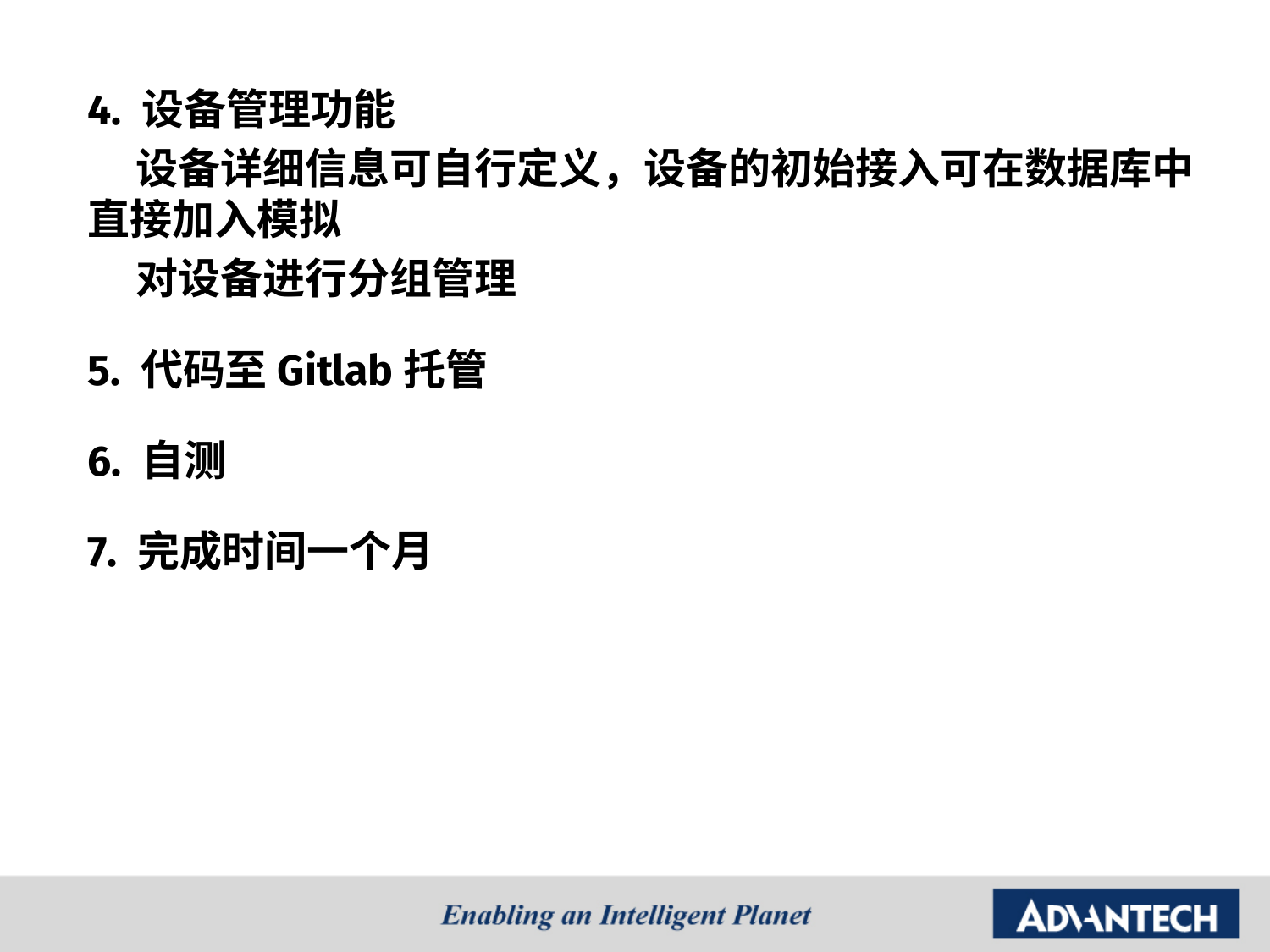

4. 设备管理功能
    设备详细信息可自行定义，设备的初始接入可在数据库中直接加入模拟
    对设备进行分组管理
5. 代码至Gitlab托管
6. 自测
7. 完成时间一个月